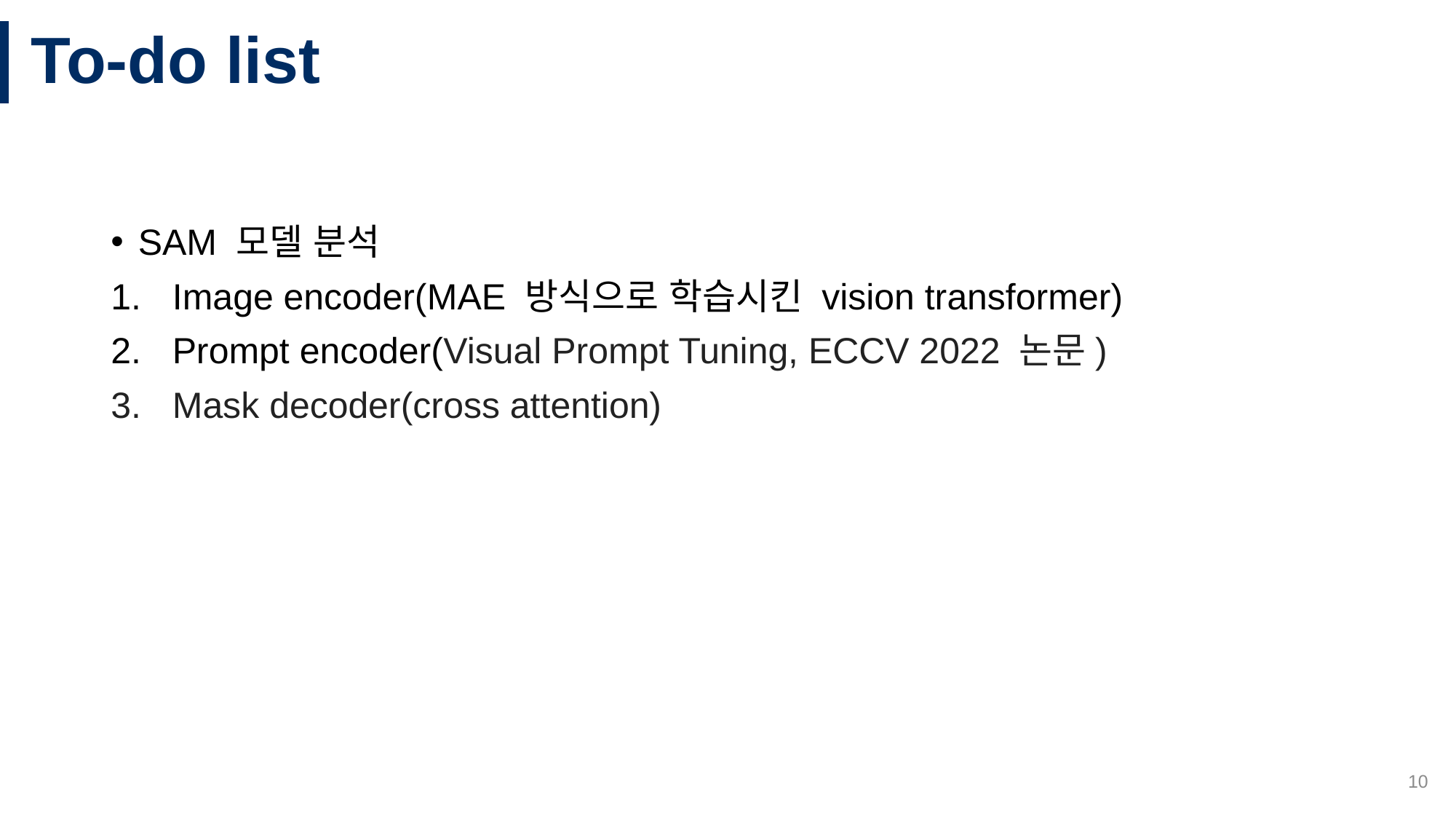

# To-do list
SAM 모델 분석
Image encoder(MAE 방식으로 학습시킨 vision transformer)
Prompt encoder(Visual Prompt Tuning, ECCV 2022 논문)
Mask decoder(cross attention)

10